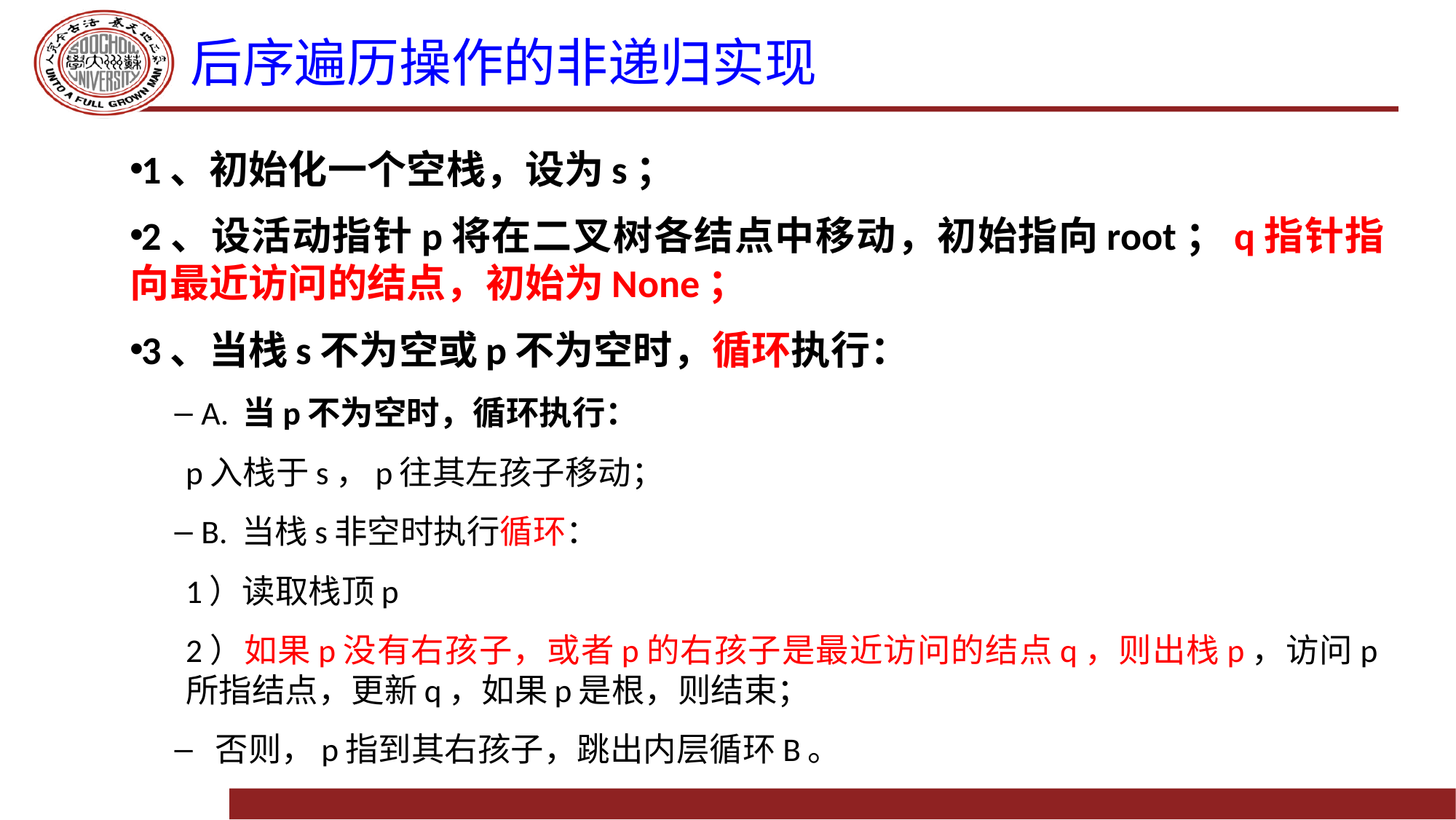

# 后序遍历操作的非递归实现
1、初始化一个空栈，设为s；
2、设活动指针p将在二叉树各结点中移动，初始指向root；q指针指向最近访问的结点，初始为None；
3、当栈s不为空或p不为空时，循环执行：
A. 当p不为空时，循环执行：
	p入栈于s，p往其左孩子移动；
B. 当栈s非空时执行循环：
1）读取栈顶p
2）如果p没有右孩子，或者p的右孩子是最近访问的结点q，则出栈p，访问p所指结点，更新q，如果p是根，则结束；
 否则，p指到其右孩子，跳出内层循环B。